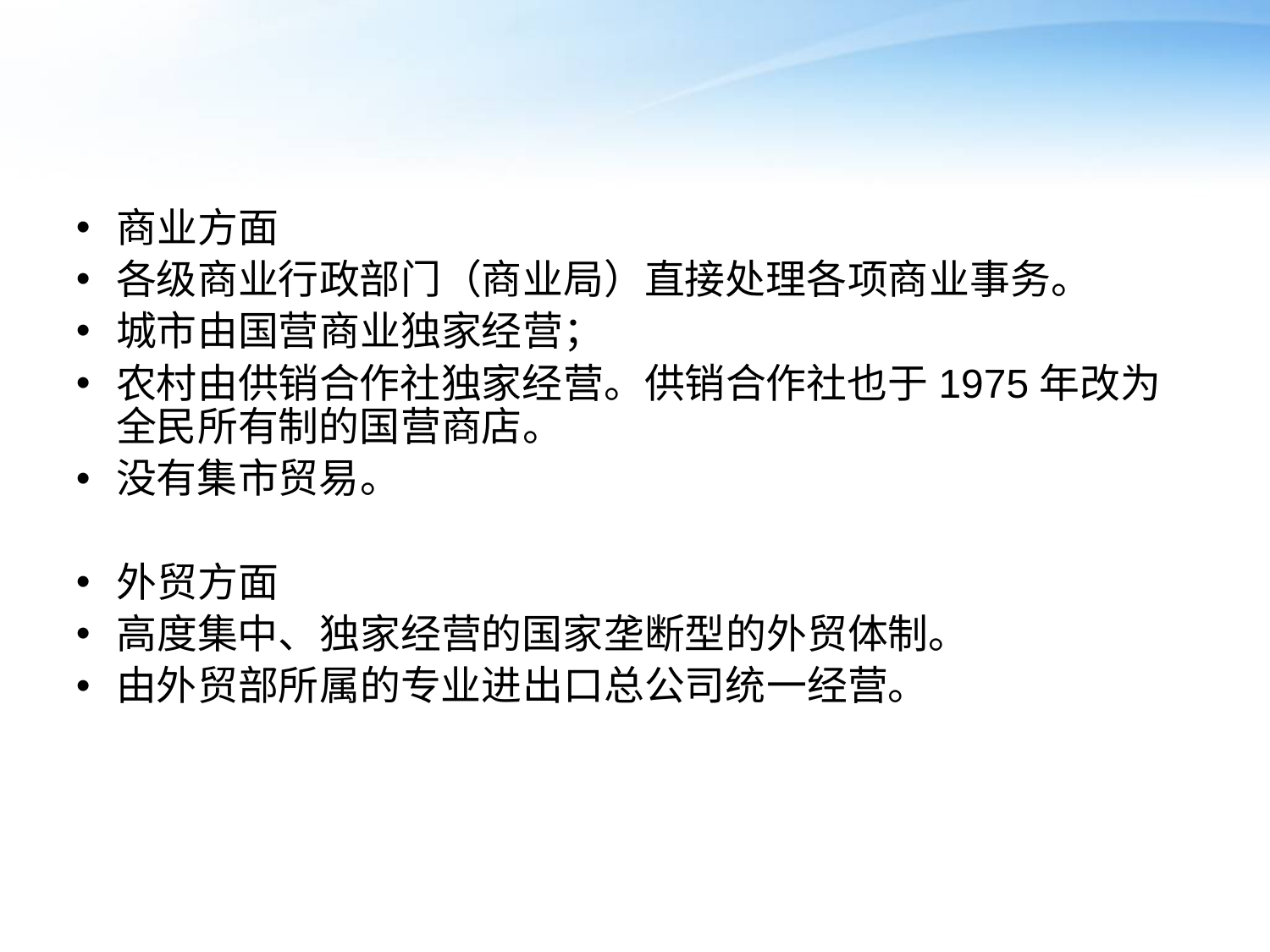

#
商业方面
各级商业行政部门（商业局）直接处理各项商业事务。
城市由国营商业独家经营；
农村由供销合作社独家经营。供销合作社也于1975年改为全民所有制的国营商店。
没有集市贸易。

外贸方面
高度集中、独家经营的国家垄断型的外贸体制。
由外贸部所属的专业进出口总公司统一经营。